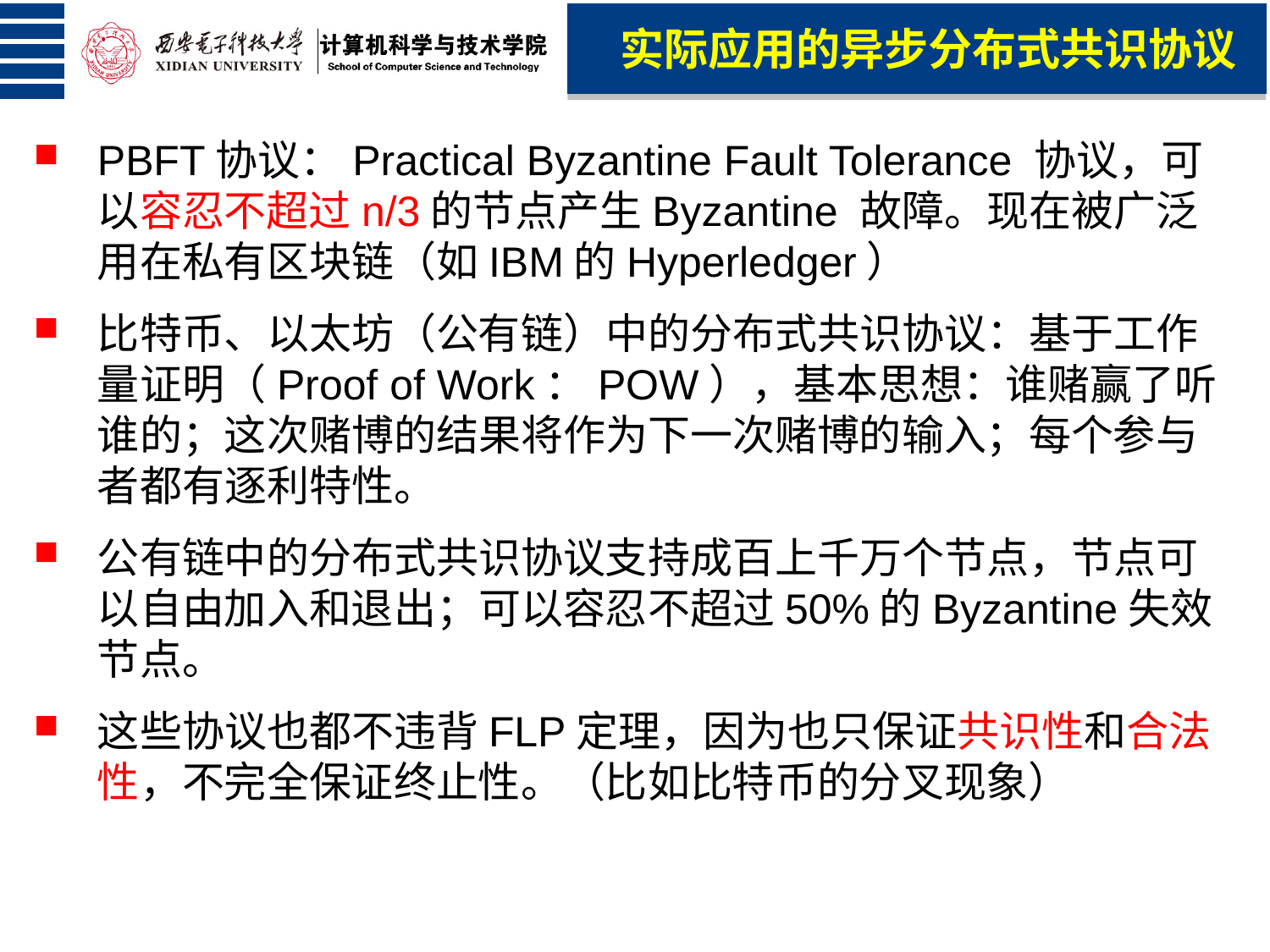

实际应用的异步分布式共识协议
PBFT协议：Practical Byzantine Fault Tolerance 协议，可以容忍不超过n/3的节点产生Byzantine 故障。现在被广泛用在私有区块链（如IBM的Hyperledger）
比特币、以太坊（公有链）中的分布式共识协议：基于工作量证明（Proof of Work：POW），基本思想：谁赌赢了听谁的；这次赌博的结果将作为下一次赌博的输入；每个参与者都有逐利特性。
公有链中的分布式共识协议支持成百上千万个节点，节点可以自由加入和退出；可以容忍不超过50%的Byzantine失效节点。
这些协议也都不违背FLP定理，因为也只保证共识性和合法性，不完全保证终止性。（比如比特币的分叉现象）